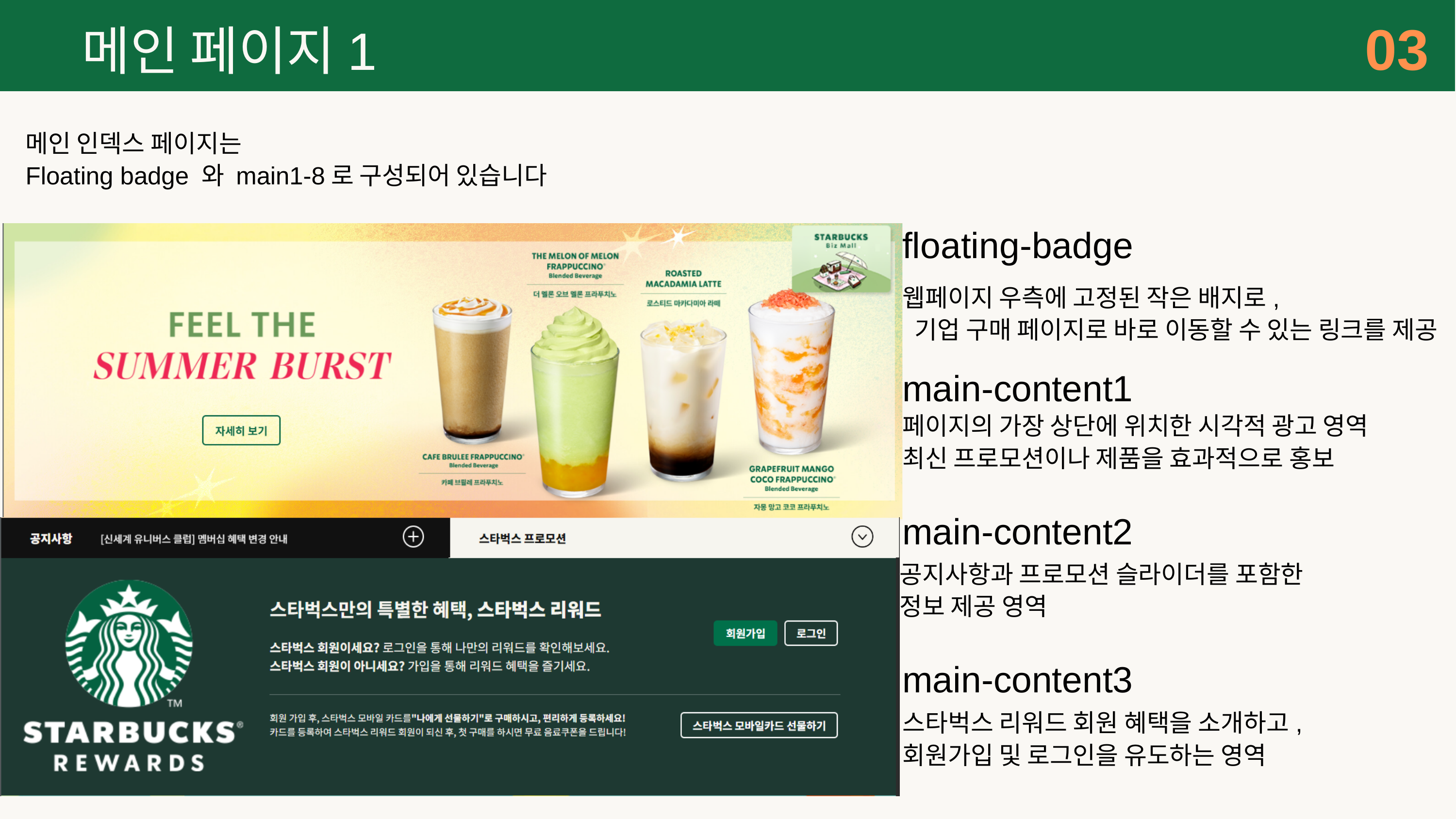

03
메인 페이지1
메인 인덱스 페이지는
Floating badge 와 main1-8로 구성되어 있습니다
floating-badge

웹페이지 우측에 고정된 작은 배지로,
기업 구매 페이지로 바로 이동할 수 있는 링크를 제공
main-content1
페이지의 가장 상단에 위치한 시각적 광고 영역
최신 프로모션이나 제품을 효과적으로 홍보
main-content2

공지사항과 프로모션 슬라이더를 포함한
정보 제공 영역

main-content3
스타벅스 리워드 회원 혜택을 소개하고,
회원가입 및 로그인을 유도하는 영역